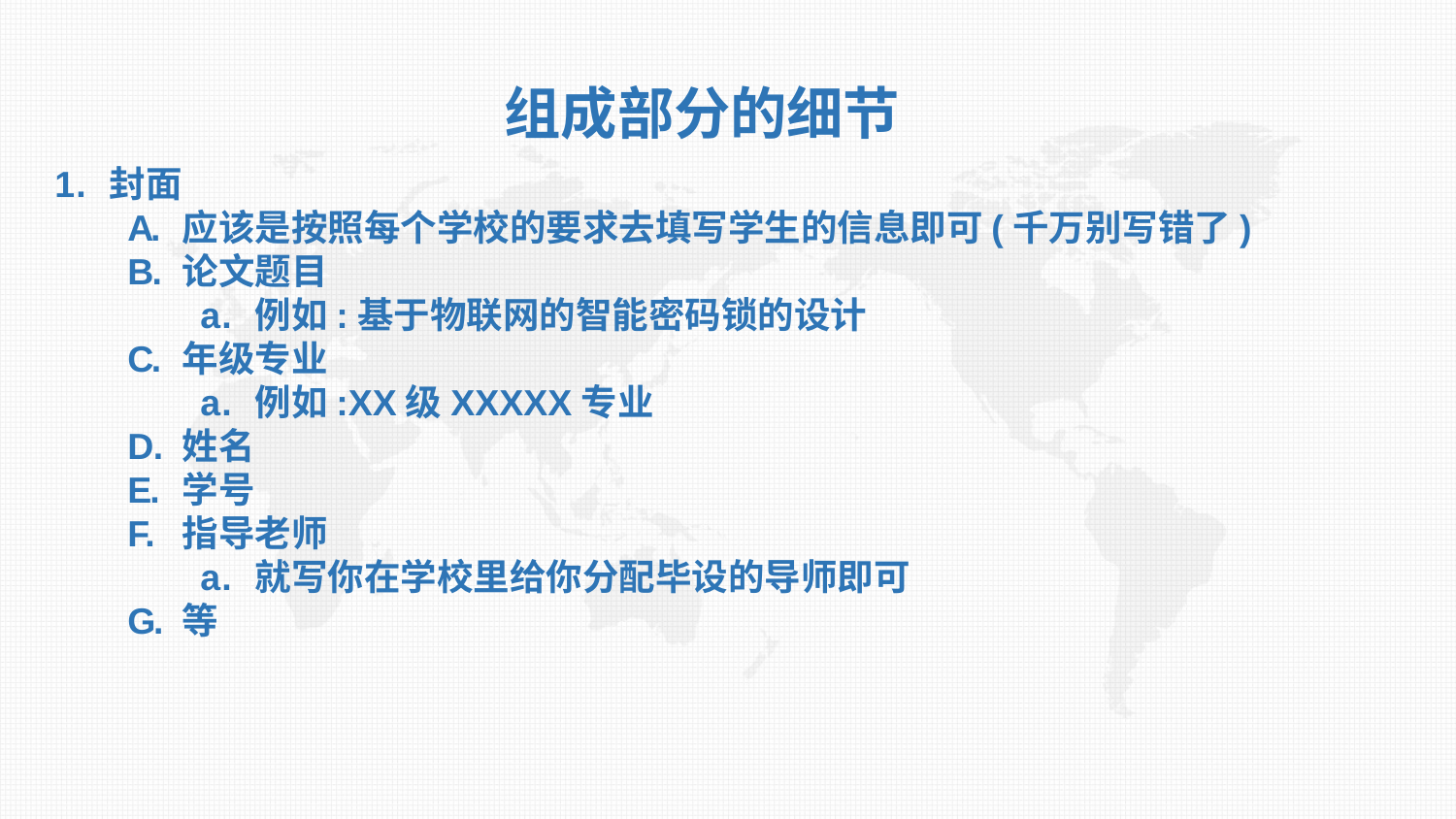

组成部分的细节
封面
应该是按照每个学校的要求去填写学生的信息即可(千万别写错了)
论文题目
例如:基于物联网的智能密码锁的设计
年级专业
例如:XX级XXXXX专业
姓名
学号
指导老师
就写你在学校里给你分配毕设的导师即可
等